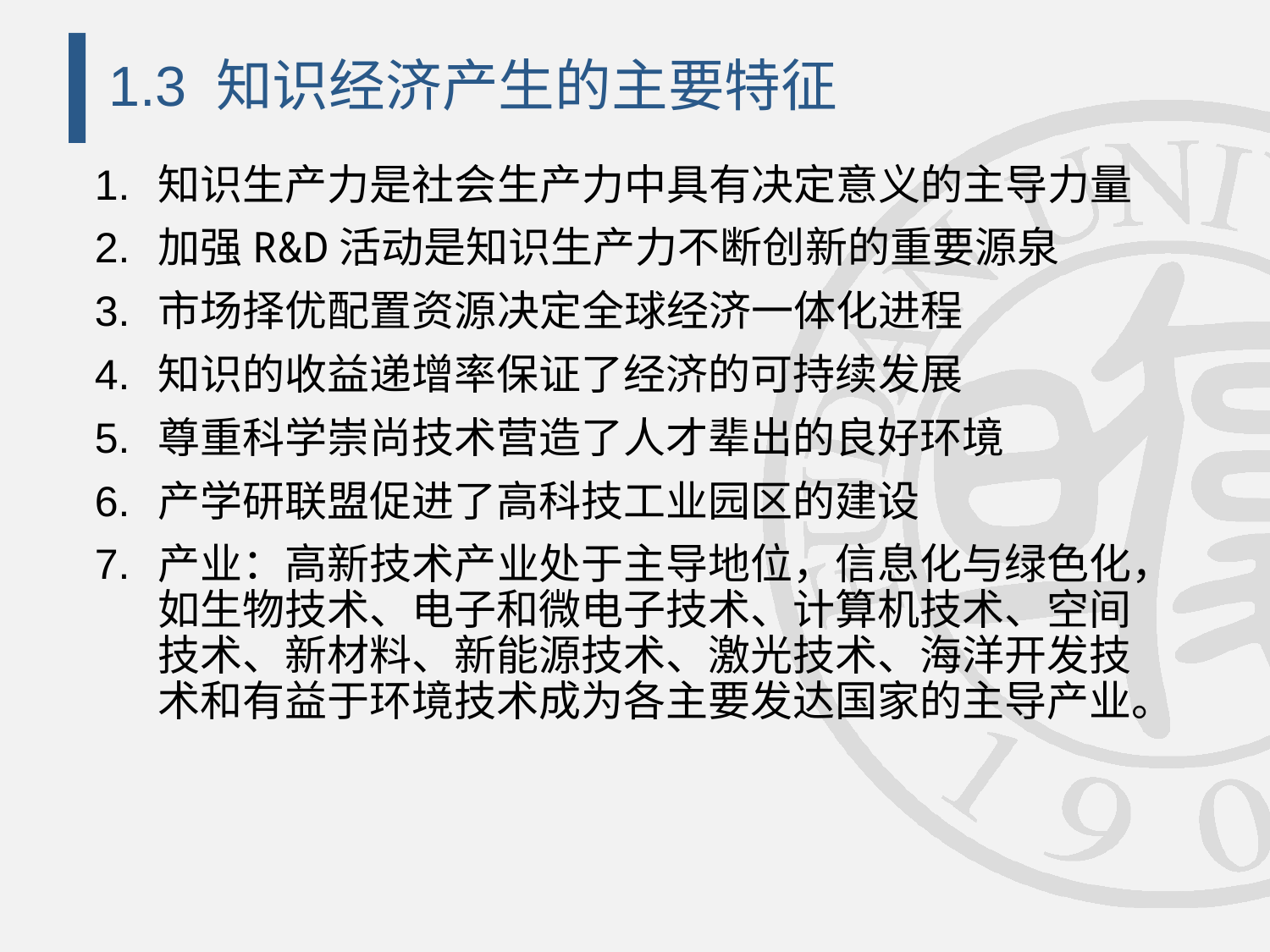

# 1.3 知识经济产生的主要特征
知识生产力是社会生产力中具有决定意义的主导力量
加强R&D活动是知识生产力不断创新的重要源泉
市场择优配置资源决定全球经济一体化进程
知识的收益递增率保证了经济的可持续发展
尊重科学崇尚技术营造了人才辈出的良好环境
产学研联盟促进了高科技工业园区的建设
产业：高新技术产业处于主导地位，信息化与绿色化，如生物技术、电子和微电子技术、计算机技术、空间技术、新材料、新能源技术、激光技术、海洋开发技术和有益于环境技术成为各主要发达国家的主导产业。